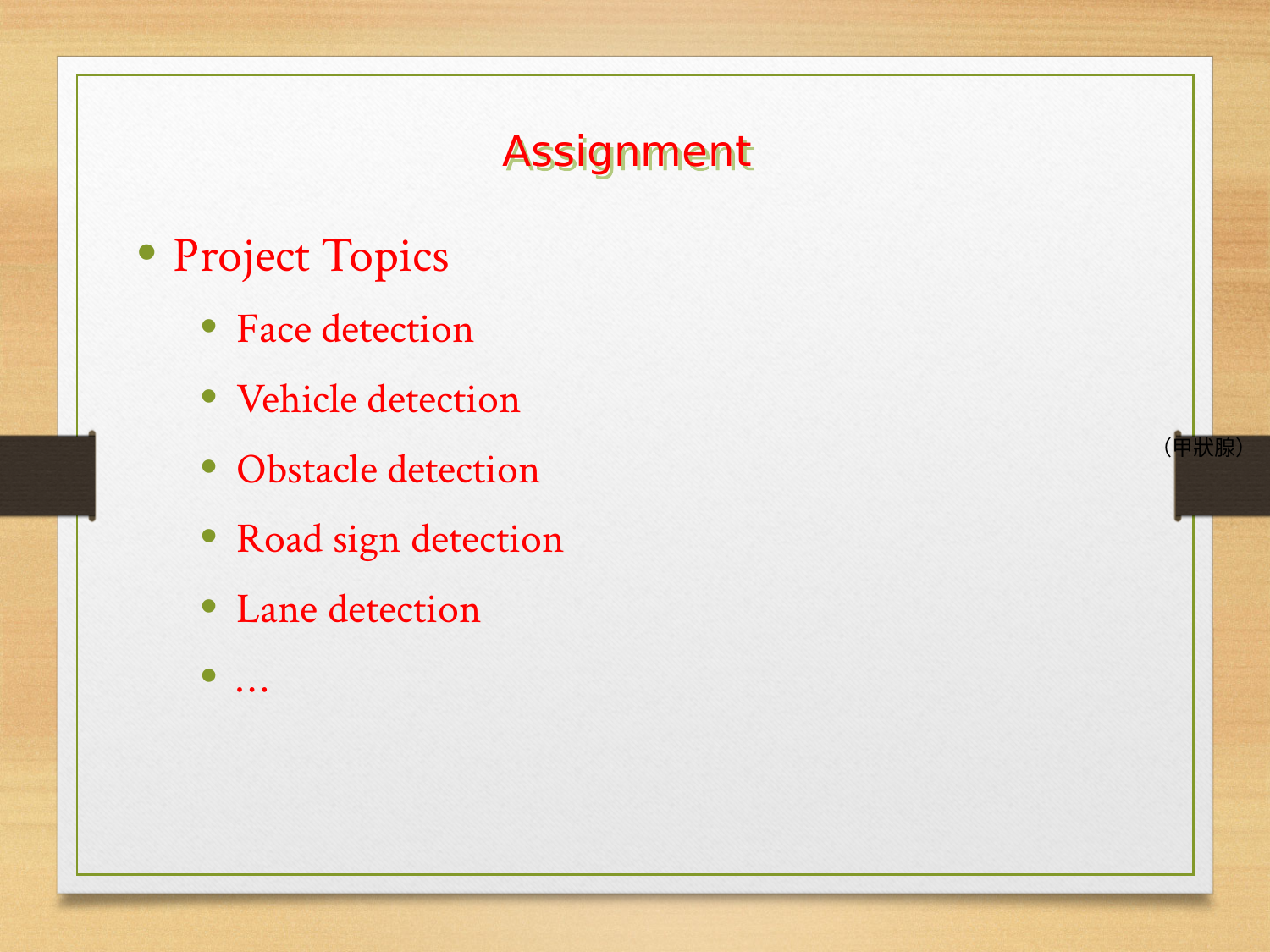

Assignment
Project Topics
Face detection
Vehicle detection
Obstacle detection
Road sign detection
Lane detection
…
（甲狀腺）